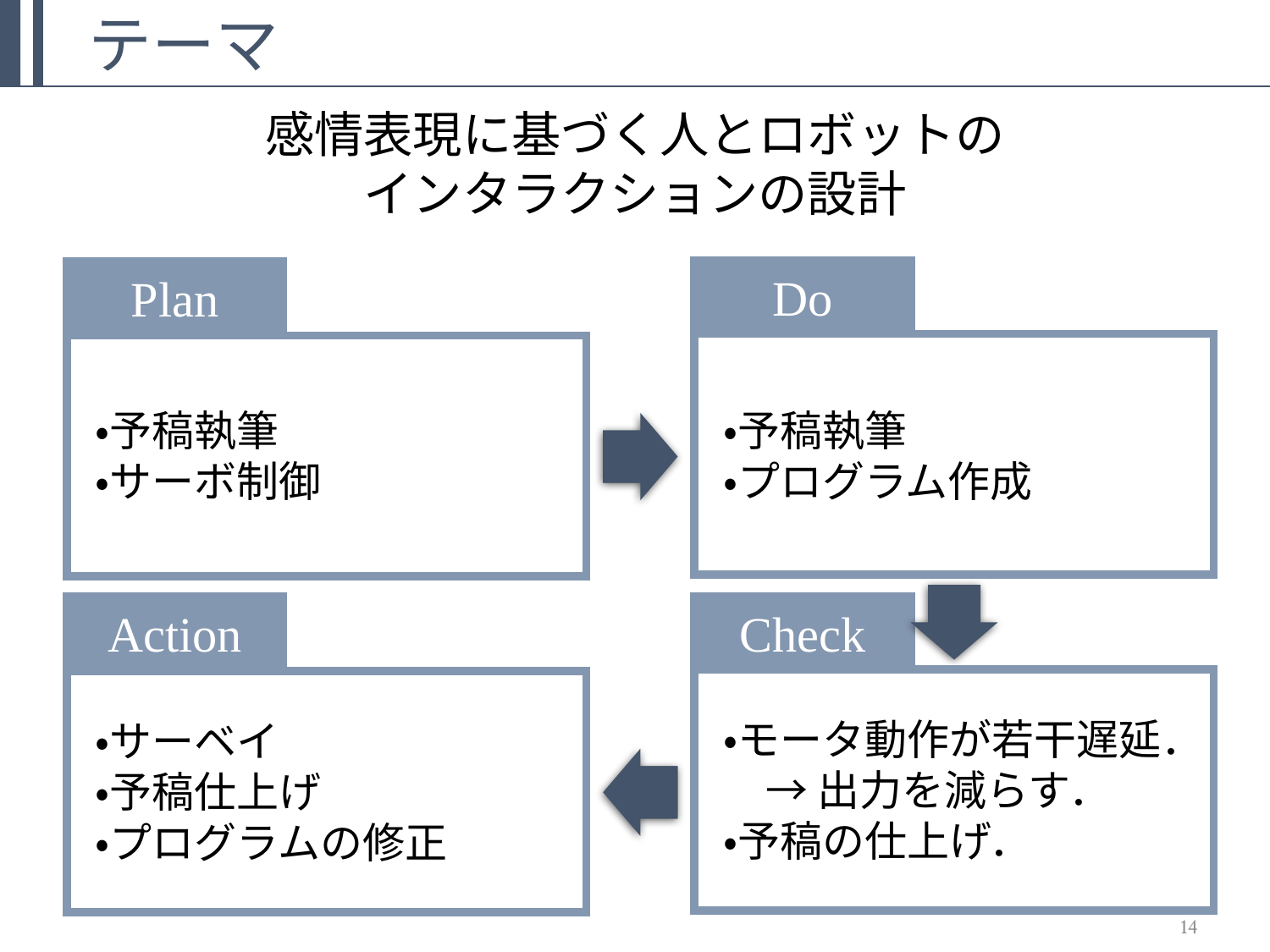

テーマ
感情表現に基づく人とロボットの
インタラクションの設計
Do
Plan
20211112_akashi.pptx20211112_akashi.pptx
20211112_akashi.pptx20211112_akashi.pptx
・予稿執筆
・プログラム作成
・予稿執筆
・サーボ制御

Check
Action
20211112_akashi.pptx20211112_akashi.pptx

・モータ動作が若干遅延．
　→ 出力を減らす．
・予稿の仕上げ．
・サーベイ
・予稿仕上げ
・プログラムの修正

14